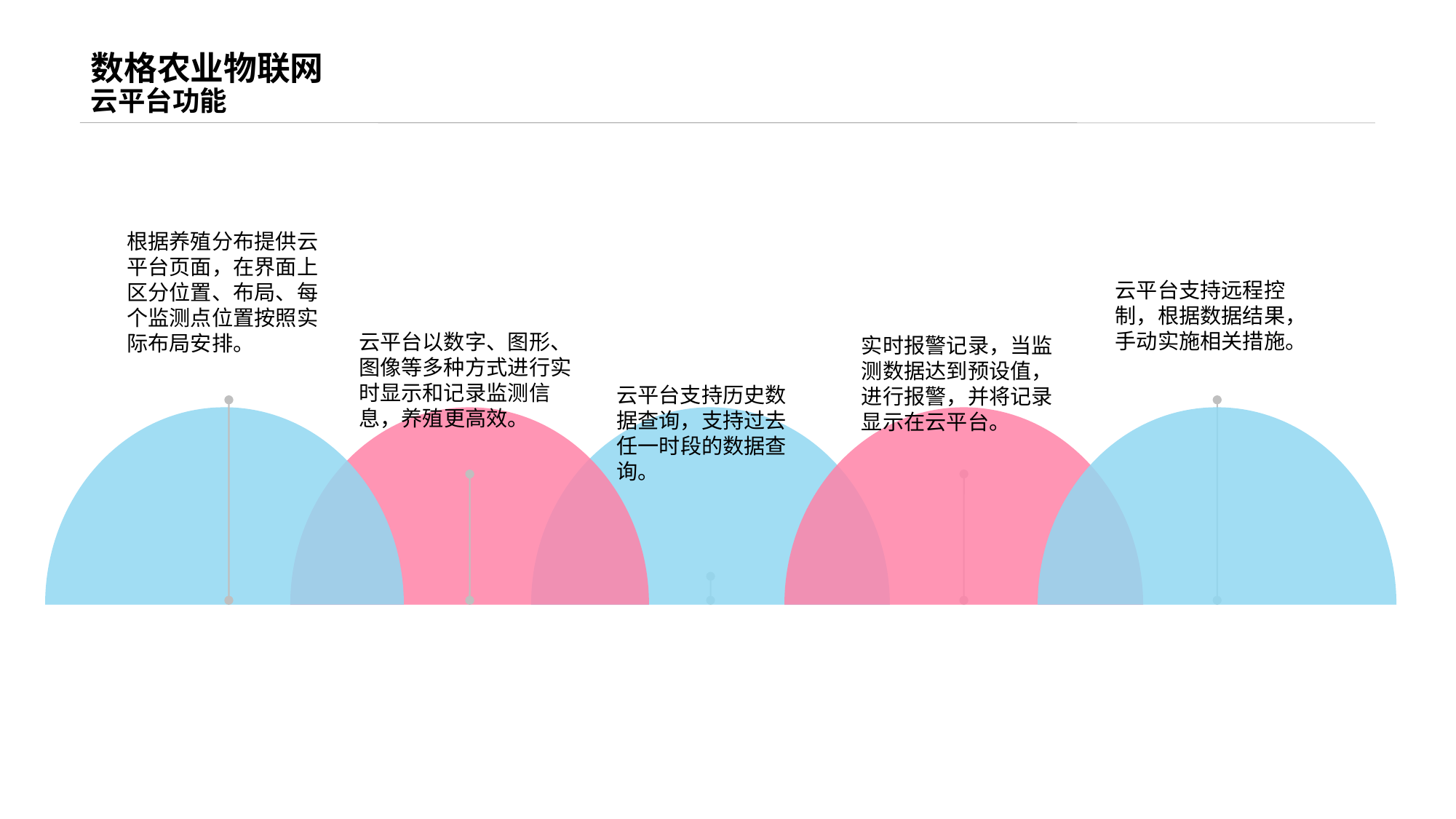

数格农业物联网
云平台功能
根据养殖分布提供云平台页面，在界面上区分位置、布局、每个监测点位置按照实际布局安排。

云平台支持远程控制，根据数据结果，手动实施相关措施。
云平台以数字、图形、图像等多种方式进行实时显示和记录监测信息，养殖更高效。
实时报警记录，当监测数据达到预设值，进行报警，并将记录显示在云平台。
云平台支持历史数据查询，支持过去任一时段的数据查询。